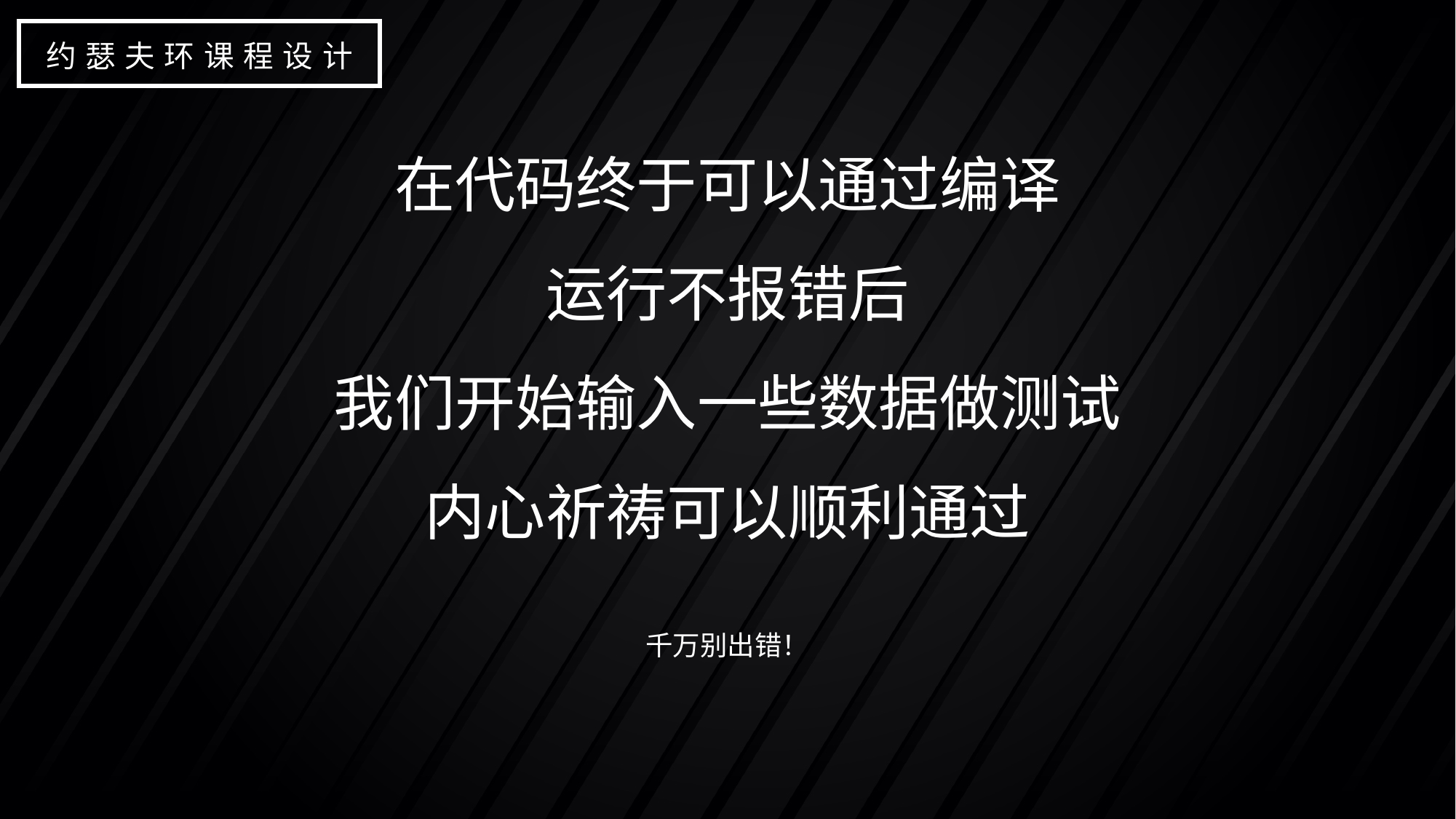

约瑟夫环课程设计
在代码终于可以通过编译
运行不报错后
我们开始输入一些数据做测试
内心祈祷可以顺利通过
千万别出错！